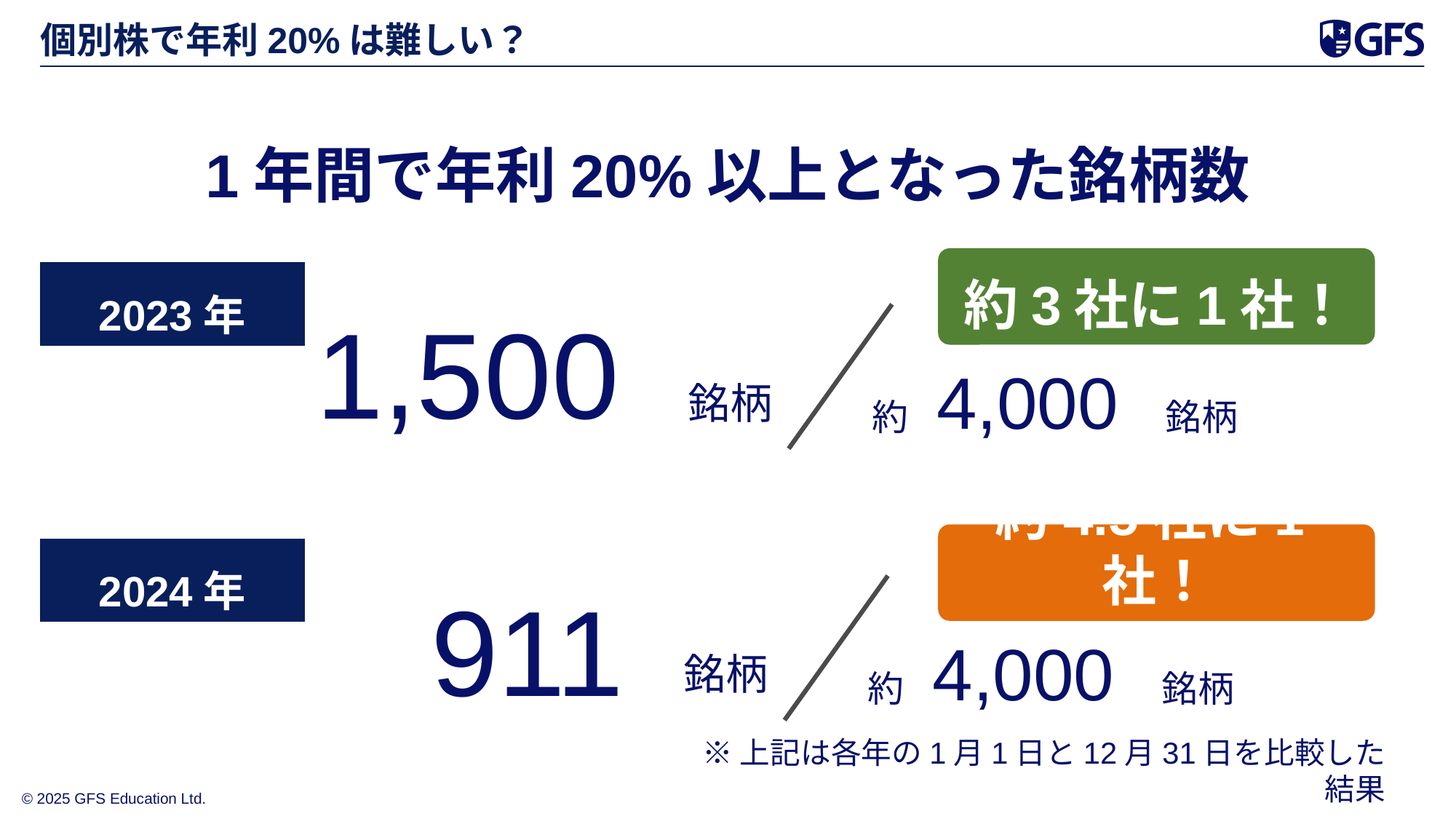

# 個別株で年利20%は難しい？
1年間で年利20%以上となった銘柄数
約3社に1社！
2023年
1,500
4,000
銘柄
約
銘柄
約4.5社に1社！
2024年
911
4,000
銘柄
約
銘柄
※上記は各年の1月1日と12月31日を比較した結果